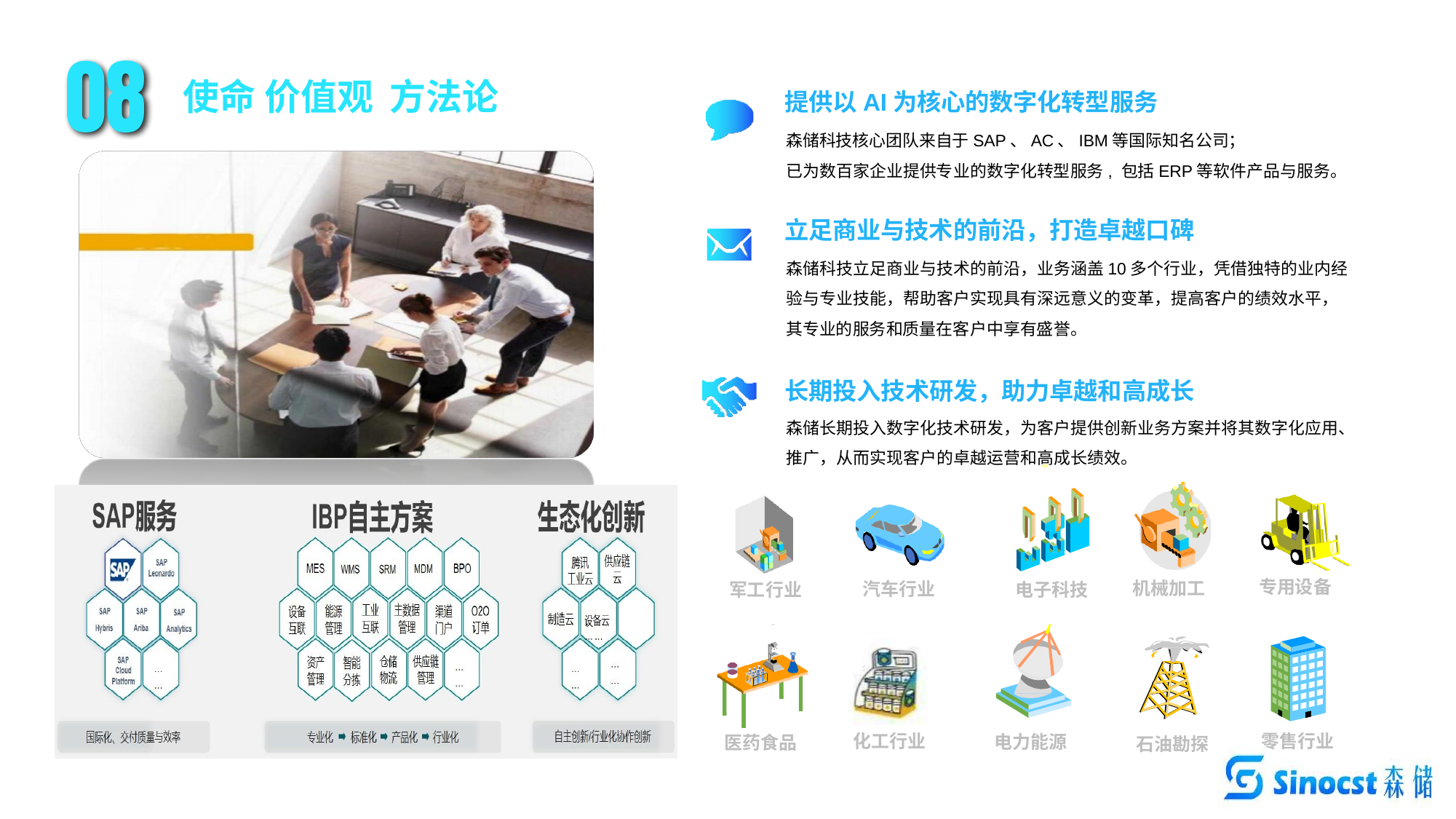

08
使命 价值观  方法论
提供以AI为核心的数字化转型服务
森储科技核心团队来自于SAP、AC、IBM等国际知名公司；
已为数百家企业提供专业的数字化转型服务, 包括ERP等软件产品与服务。

立足商业与技术的前沿，打造卓越口碑
森储科技立足商业与技术的前沿，业务涵盖10多个行业，凭借独特的业内经验与专业技能，帮助客户实现具有深远意义的变革，提高客户的绩效水平，其专业的服务和质量在客户中享有盛誉。

长期投入技术研发，助力卓越和高成长
森储长期投入数字化技术研发，为客户提供创新业务方案并将其数字化应用、推广，从而实现客户的卓越运营和高成长绩效。

专用设备
机械加工
汽车行业
电子科技
军工行业

化工行业
零售行业
电力能源
医药食品
石油勘探